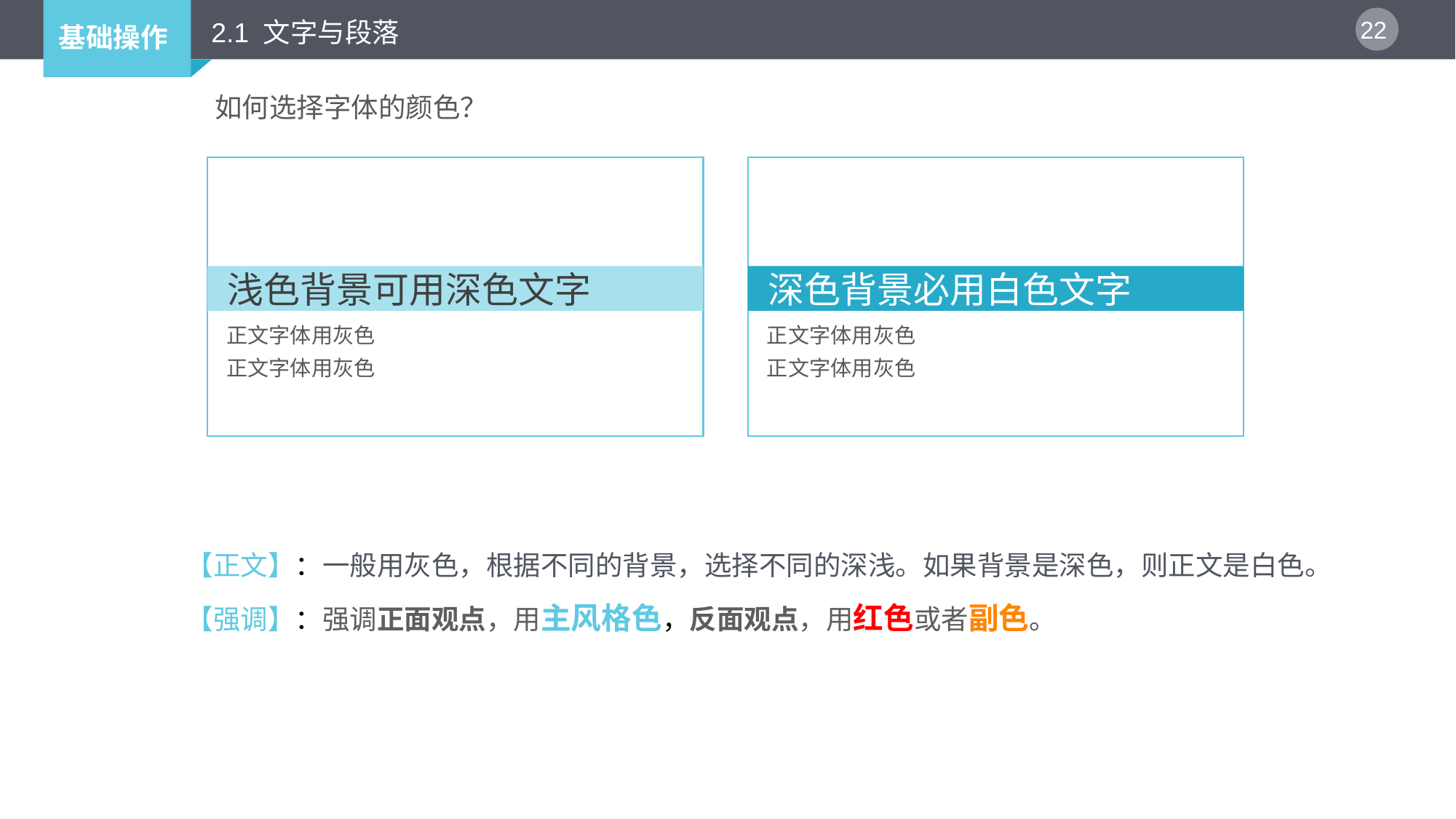

2.1 文字与段落
如何选择字体的颜色？

浅色背景可用深色文字
深色背景必用白色文字

正文字体用灰色
正文字体用灰色
正文字体用灰色
正文字体用灰色
【正文】：一般用灰色，根据不同的背景，选择不同的深浅。如果背景是深色，则正文是白色。
【强调】：强调正面观点，用主风格色，反面观点，用红色或者副色。